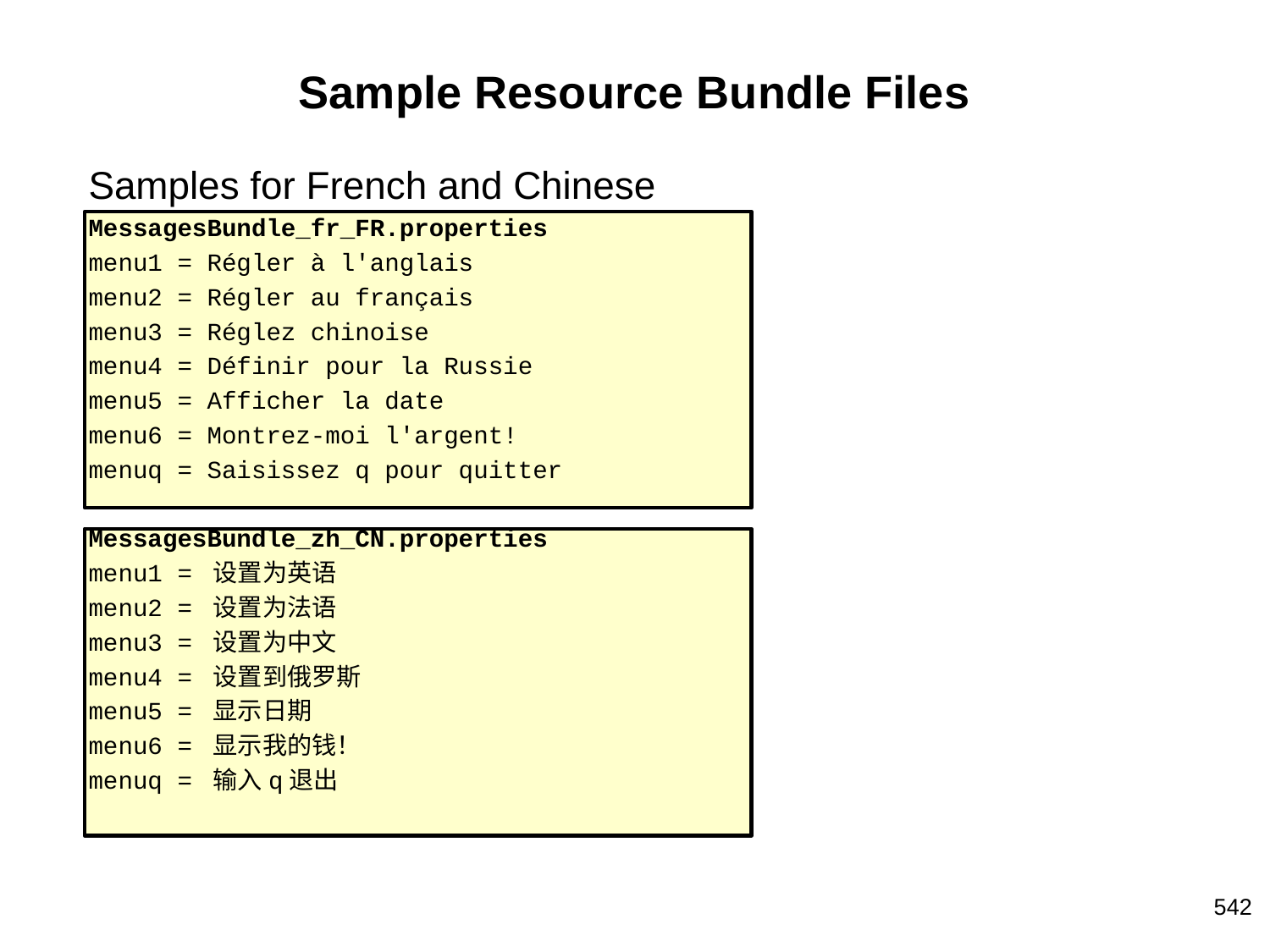

# Sample Resource Bundle Files
Samples for French and Chinese
MessagesBundle_fr_FR.properties
menu1 = Régler à l'anglais
menu2 = Régler au français
menu3 = Réglez chinoise
menu4 = Définir pour la Russie
menu5 = Afficher la date
menu6 = Montrez-moi l'argent!
menuq = Saisissez q pour quitter

MessagesBundle_zh_CN.properties
menu1 = 设置为英语
menu2 = 设置为法语
menu3 = 设置为中文
menu4 = 设置到俄罗斯
menu5 = 显示日期
menu6 = 显示我的钱！
menuq = 输入q退出

542